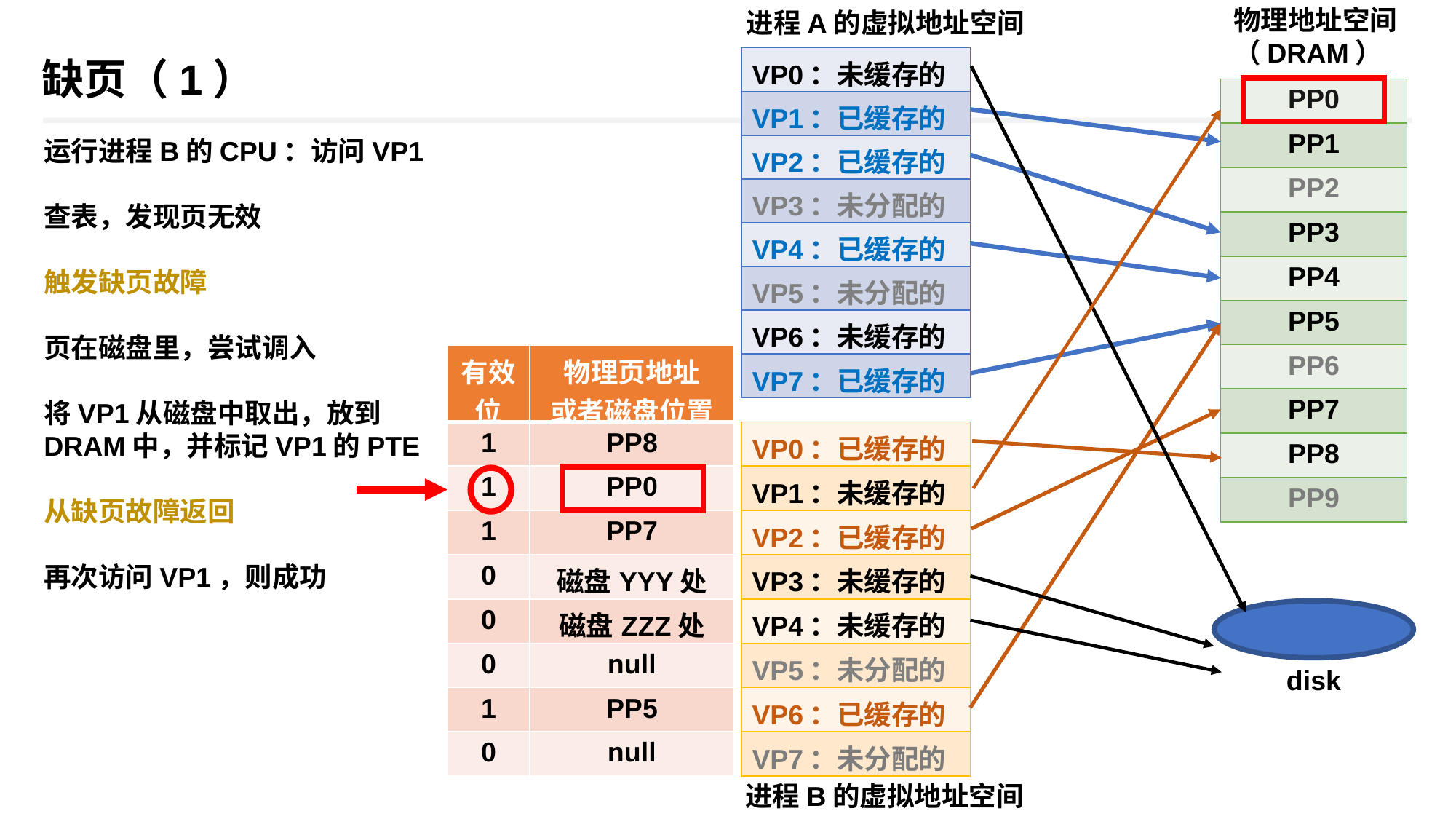

物理地址空间
（DRAM）
进程A的虚拟地址空间
缺页（1）
| VP0：未缓存的 |
| --- |
| VP1：已缓存的 |
| VP2：已缓存的 |
| VP3：未分配的 |
| VP4：已缓存的 |
| VP5：未分配的 |
| VP6：未缓存的 |
| VP7：已缓存的 |

| PP0 |
| --- |
| PP1 |
| PP2 |
| PP3 |
| PP4 |
| PP5 |
| PP6 |
| PP7 |
| PP8 |
| PP9 |
运行进程B的CPU：访问VP1

查表，发现页无效

触发缺页故障

页在磁盘里，尝试调入

将VP1从磁盘中取出，放到DRAM中，并标记VP1的PTE

从缺页故障返回

再次访问VP1，则成功
| 有效位 | 物理页地址 或者磁盘位置 |
| --- | --- |
| 1 | PP8 |
| 1 | PP0 |
| 1 | PP7 |
| 0 | 磁盘YYY处 |
| 0 | 磁盘ZZZ处 |
| 0 | null |
| 1 | PP5 |
| 0 | null |
| VP0：已缓存的 |
| --- |
| VP1：未缓存的 |
| VP2：已缓存的 |
| VP3：未缓存的 |
| VP4：未缓存的 |
| VP5：未分配的 |
| VP6：已缓存的 |
| VP7：未分配的 |

disk
进程B的虚拟地址空间